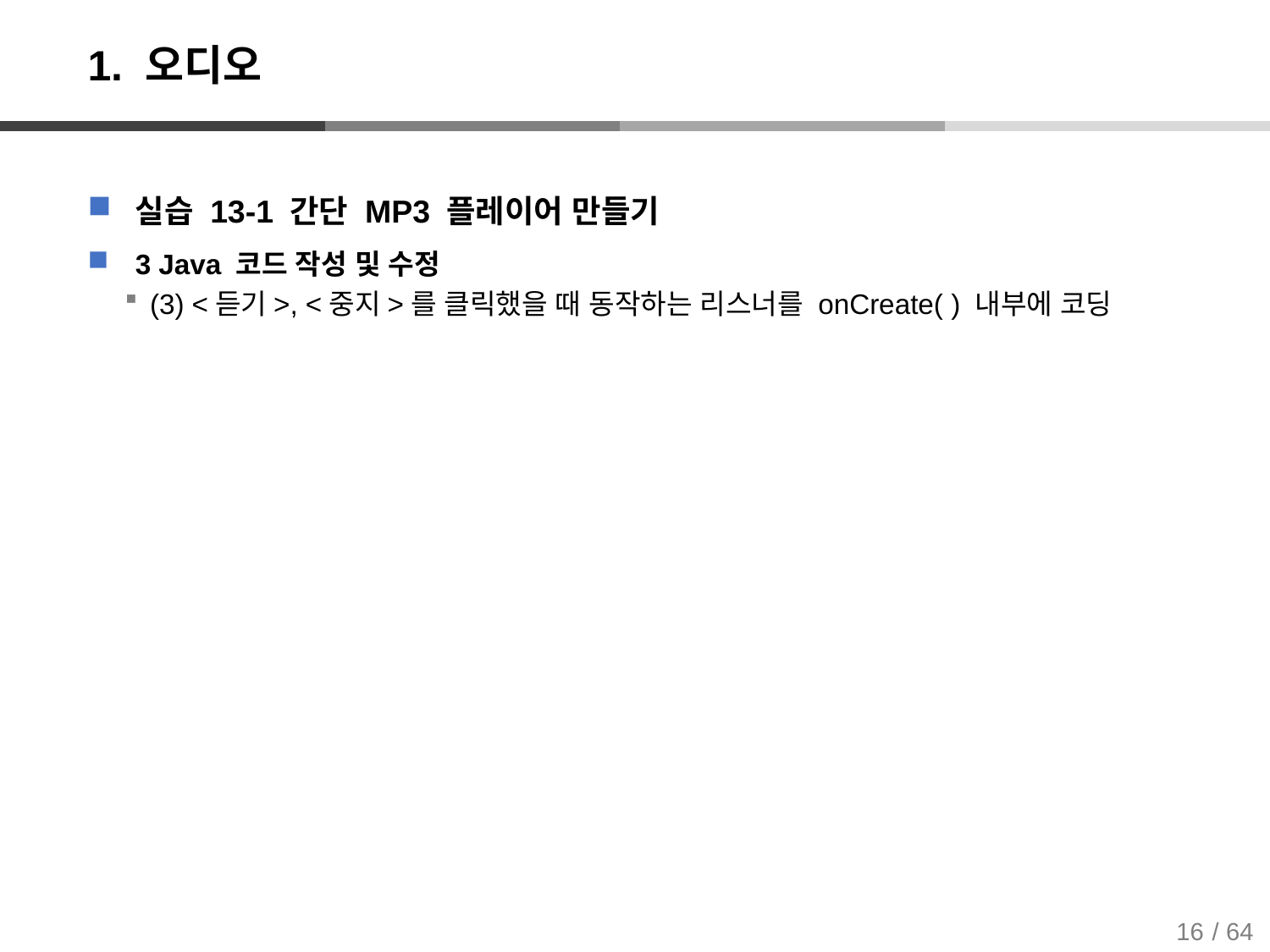

# 1. 오디오
실습 13-1 간단 MP3 플레이어 만들기
3 Java 코드 작성 및 수정
(3) <듣기>, <중지>를 클릭했을 때 동작하는 리스너를 onCreate( ) 내부에 코딩